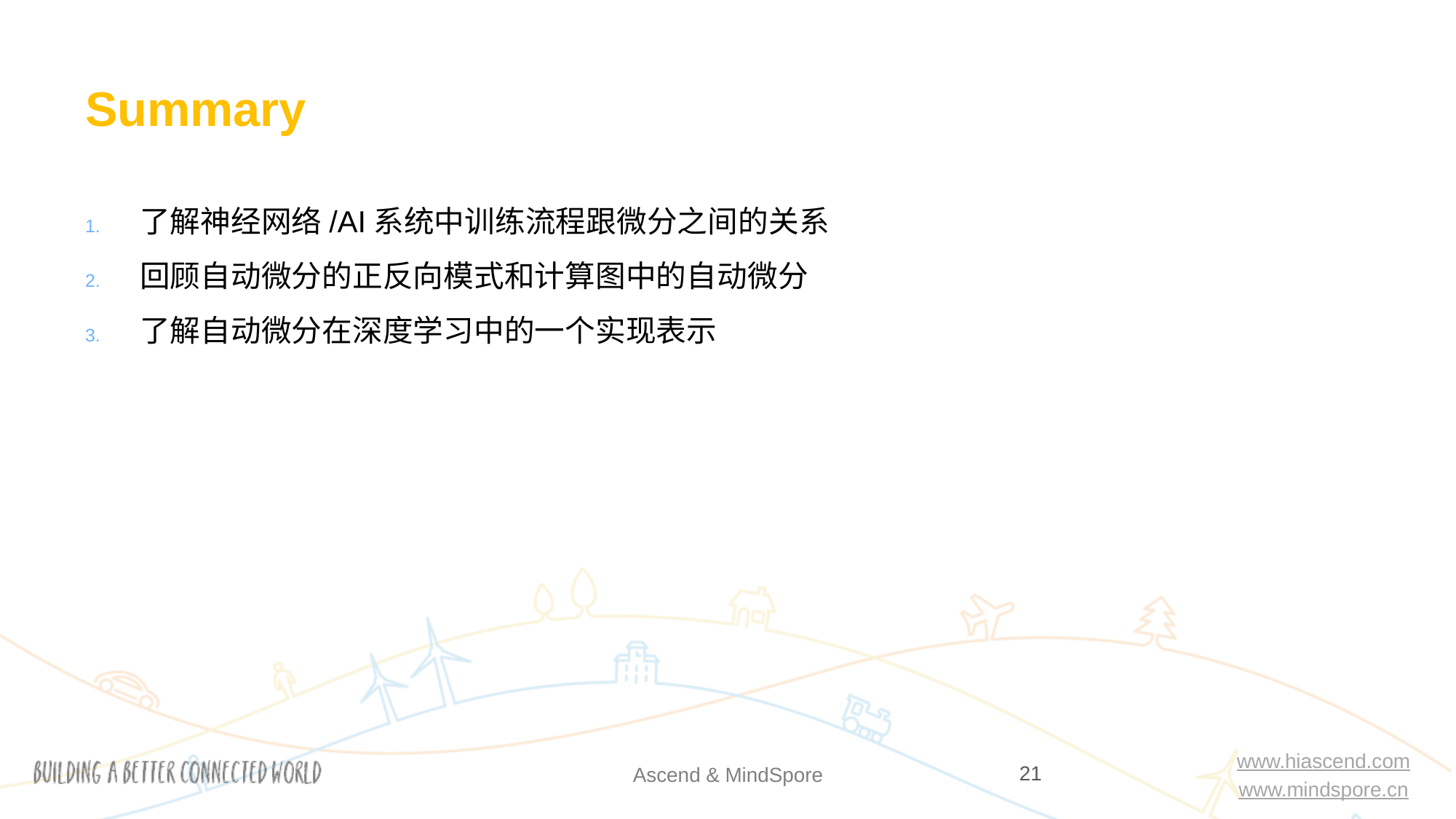

# Summary
了解神经网络/AI系统中训练流程跟微分之间的关系
回顾自动微分的正反向模式和计算图中的自动微分
了解自动微分在深度学习中的一个实现表示